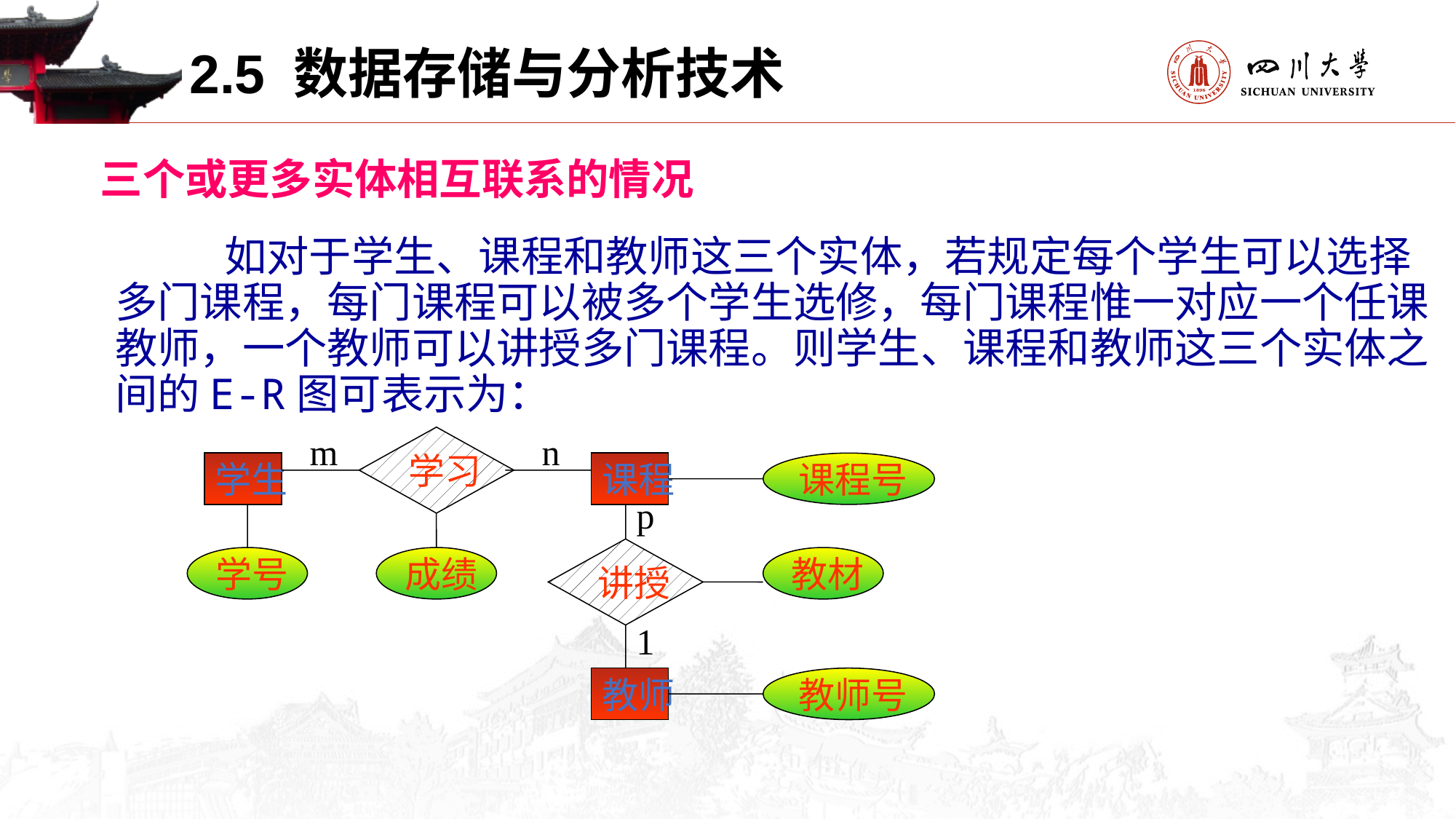

2.5 数据存储与分析技术

三个或更多实体相互联系的情况

	如对于学生、课程和教师这三个实体，若规定每个学生可以选择多门课程，每门课程可以被多个学生选修，每门课程惟一对应一个任课教师，一个教师可以讲授多门课程。则学生、课程和教师这三个实体之间的E-R图可表示为：
m
n
学习
讲授
学生
课程
教师
课程号
学号
成绩
教材
教师号

p

1